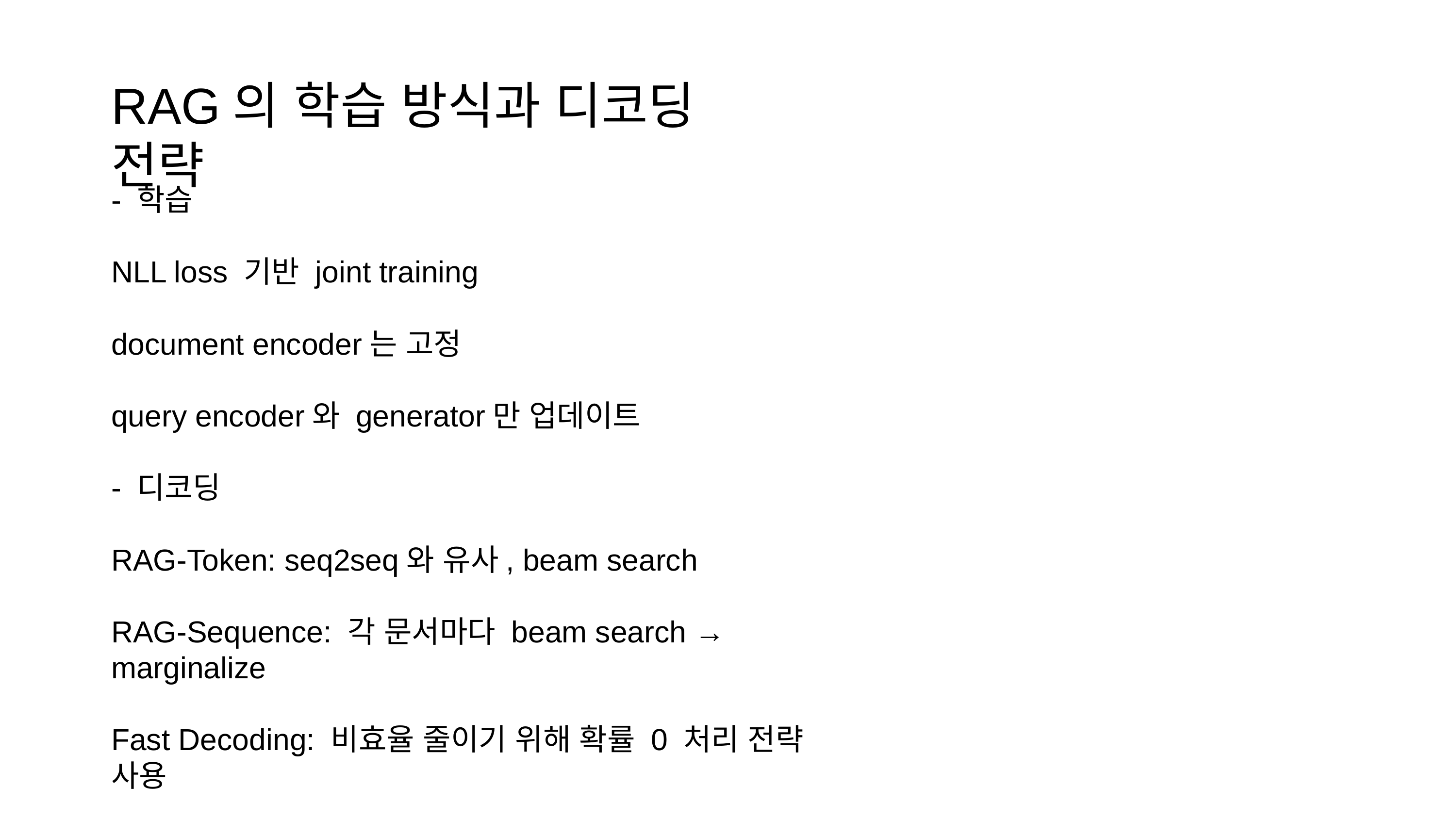

RAG의 학습 방식과 디코딩 전략
- 학습

NLL loss 기반 joint training

document encoder는 고정

query encoder와 generator만 업데이트

- 디코딩

RAG-Token: seq2seq와 유사, beam search

RAG-Sequence: 각 문서마다 beam search → marginalize

Fast Decoding: 비효율 줄이기 위해 확률 0 처리 전략 사용